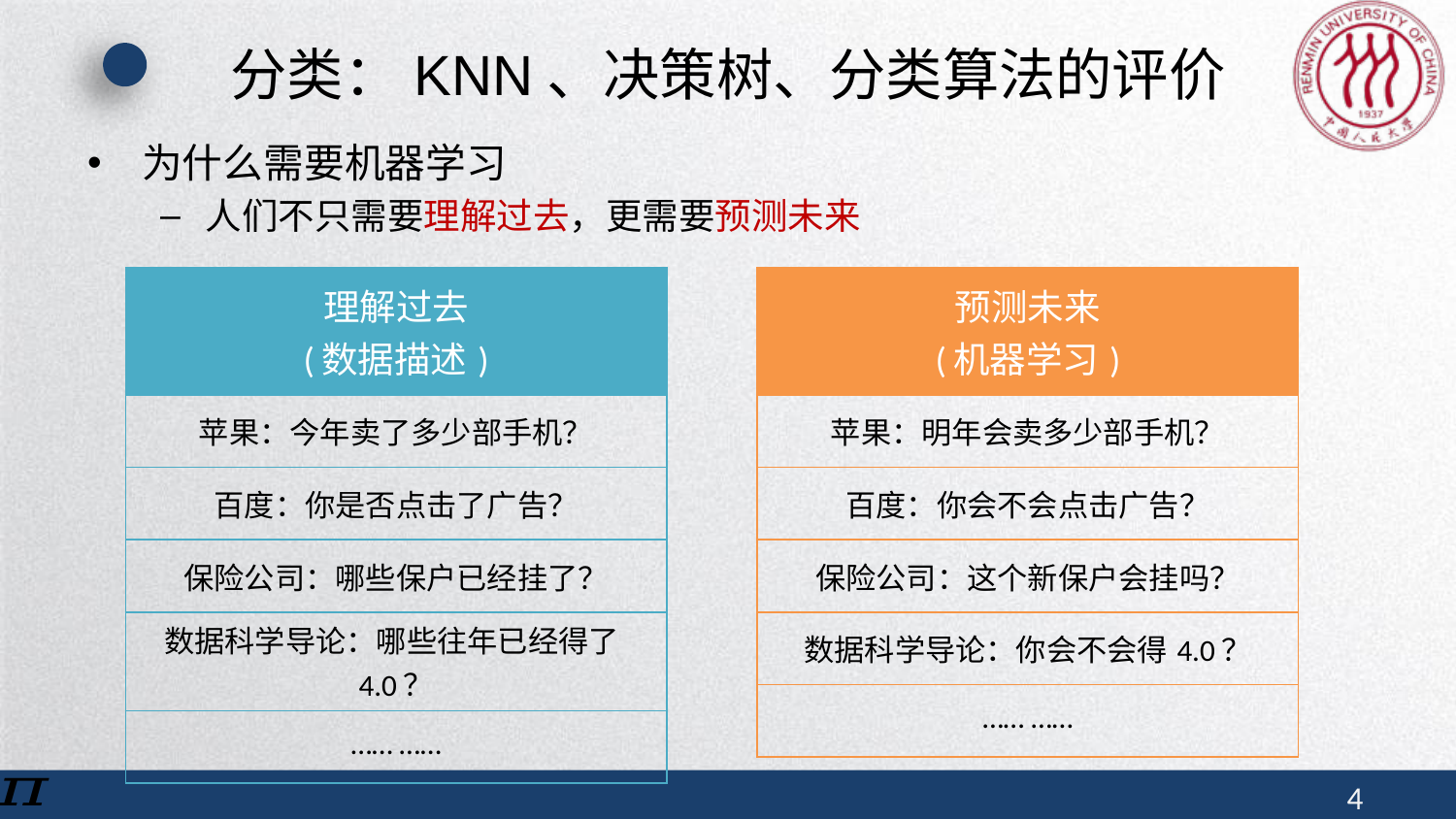

# 分类：KNN、决策树、分类算法的评价
为什么需要机器学习
人们不只需要理解过去，更需要预测未来

| 预测未来 (机器学习) |
| --- |
| 苹果：明年会卖多少部手机？ |
| 百度：你会不会点击广告？ |
| 保险公司：这个新保户会挂吗？ |
| 数据科学导论：你会不会得4.0？ |
| …… …… |
| 理解过去 (数据描述) |
| --- |
| 苹果：今年卖了多少部手机？ |
| 百度：你是否点击了广告？ |
| 保险公司：哪些保户已经挂了？ |
| 数据科学导论：哪些往年已经得了4.0？ |
| …… …… |